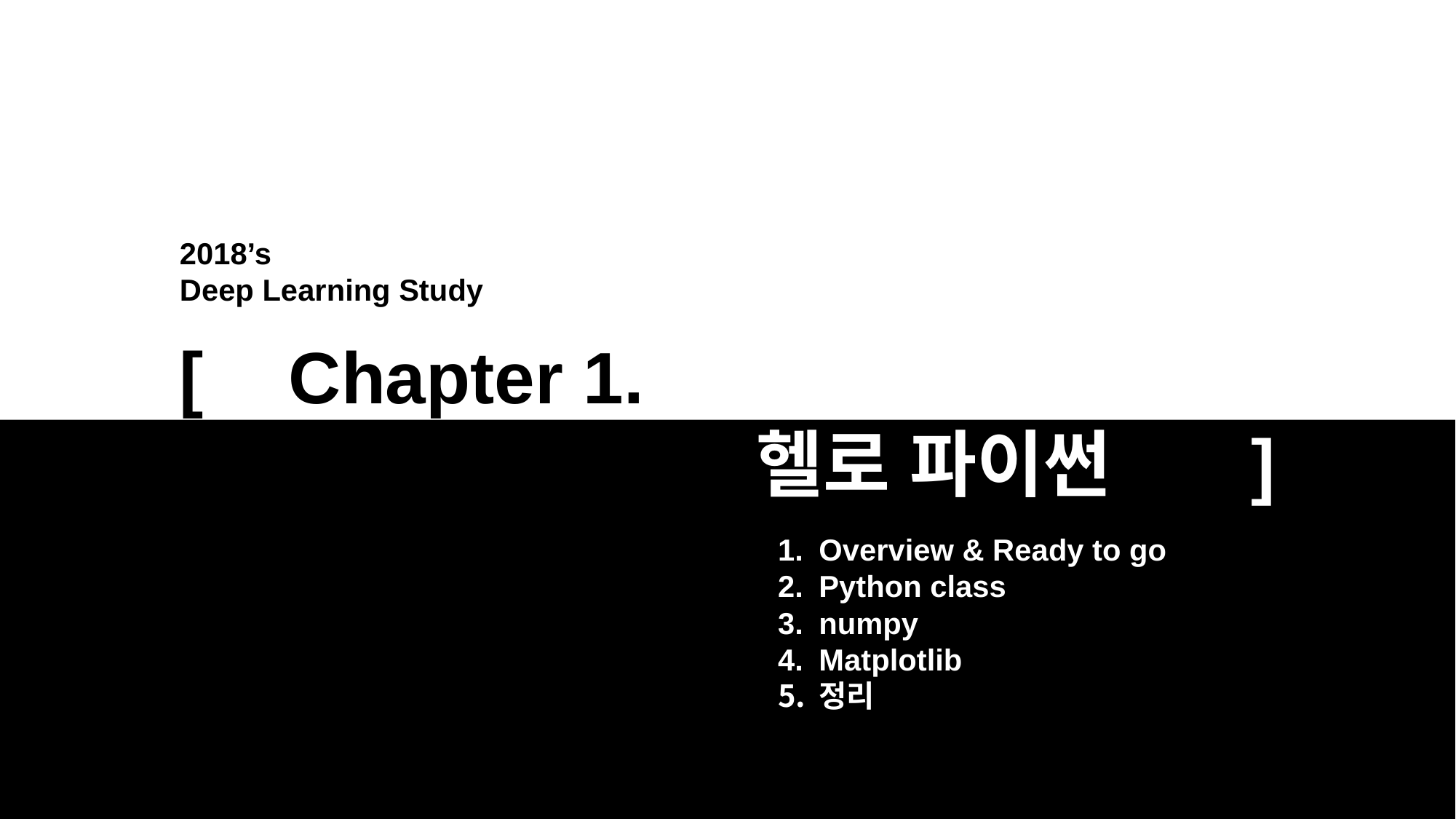

Chapter 1. 헬로 파이썬
2018’s
Deep Learning Study
[	Chapter 1.
헬로 파이썬	  ]

Overview & Ready to go
Python class
numpy
Matplotlib
정리